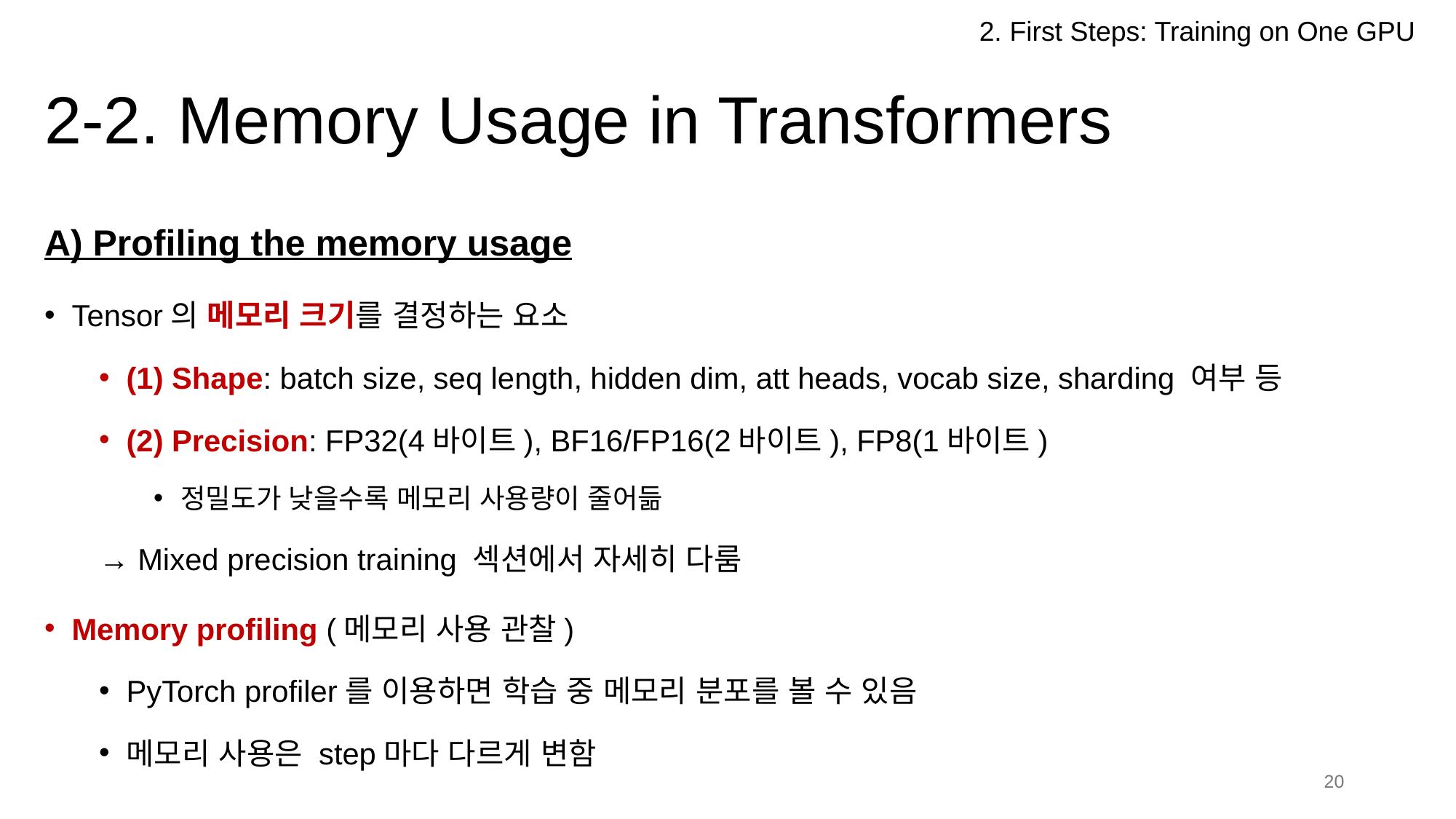

2. First Steps: Training on One GPU
# 2-2. Memory Usage in Transformers
A) Profiling the memory usage
Tensor의 메모리 크기를 결정하는 요소
(1) Shape: batch size, seq length, hidden dim, att heads, vocab size, sharding 여부 등
(2) Precision: FP32(4바이트), BF16/FP16(2바이트), FP8(1바이트)
정밀도가 낮을수록 메모리 사용량이 줄어듦
→ Mixed precision training 섹션에서 자세히 다룸
Memory profiling (메모리 사용 관찰)
PyTorch profiler를 이용하면 학습 중 메모리 분포를 볼 수 있음
메모리 사용은 step마다 다르게 변함
20